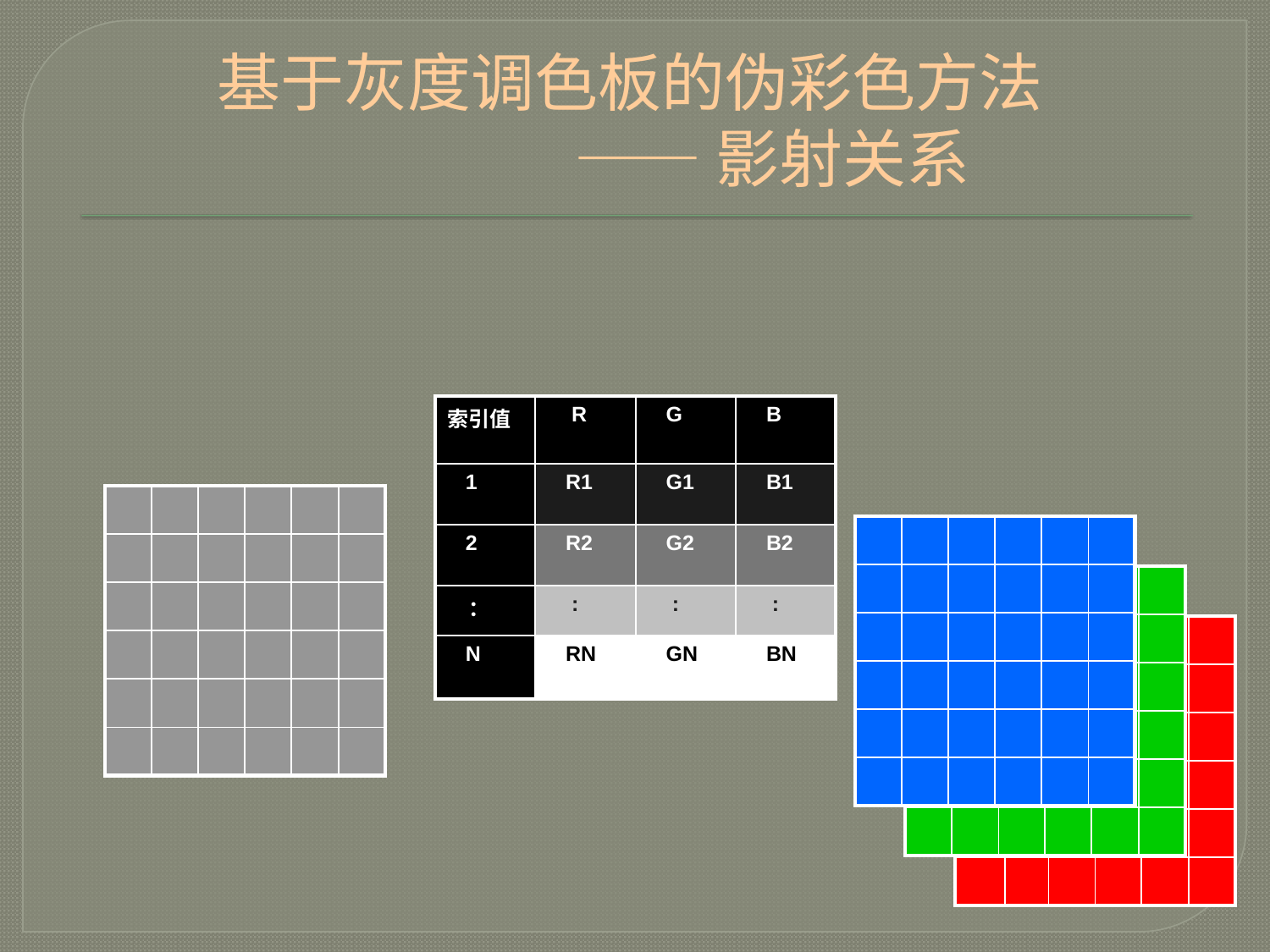

# 基于灰度调色板的伪彩色方法 —— 影射关系
| 索引值 | R | G | B |
| --- | --- | --- | --- |
| 1 | R1 | G1 | B1 |
| 2 | R2 | G2 | B2 |
| ： | : | : | : |
| N | RN | GN | BN |
| 索引值 | R | G | B |
| --- | --- | --- | --- |
| 1 | R1 | G1 | B1 |
| 2 | R2 | G2 | B2 |
| ： | : | : | : |
| N | RN | GN | BN |
|  |  |  |  |  |  |
| --- | --- | --- | --- | --- | --- |
|  |  |  |  |  |  |
|  |  |  |  |  |  |
|  |  |  |  |  |  |
|  |  |  |  |  |  |
|  |  |  |  |  |  |
|  |  |  |  |  |  |
| --- | --- | --- | --- | --- | --- |
|  |  |  |  |  |  |
|  |  |  |  |  |  |
|  |  |  |  |  |  |
|  |  |  |  |  |  |
|  |  |  |  |  |  |
|  |  |  |  |  |  |
| --- | --- | --- | --- | --- | --- |
|  |  |  |  |  |  |
|  |  |  |  |  |  |
|  |  |  |  |  |  |
|  |  |  |  |  |  |
|  |  |  |  |  |  |
|  |  |  |  |  |  |
| --- | --- | --- | --- | --- | --- |
|  |  |  |  |  |  |
|  |  |  |  |  |  |
|  |  |  |  |  |  |
|  |  |  |  |  |  |
|  |  |  |  |  |  |